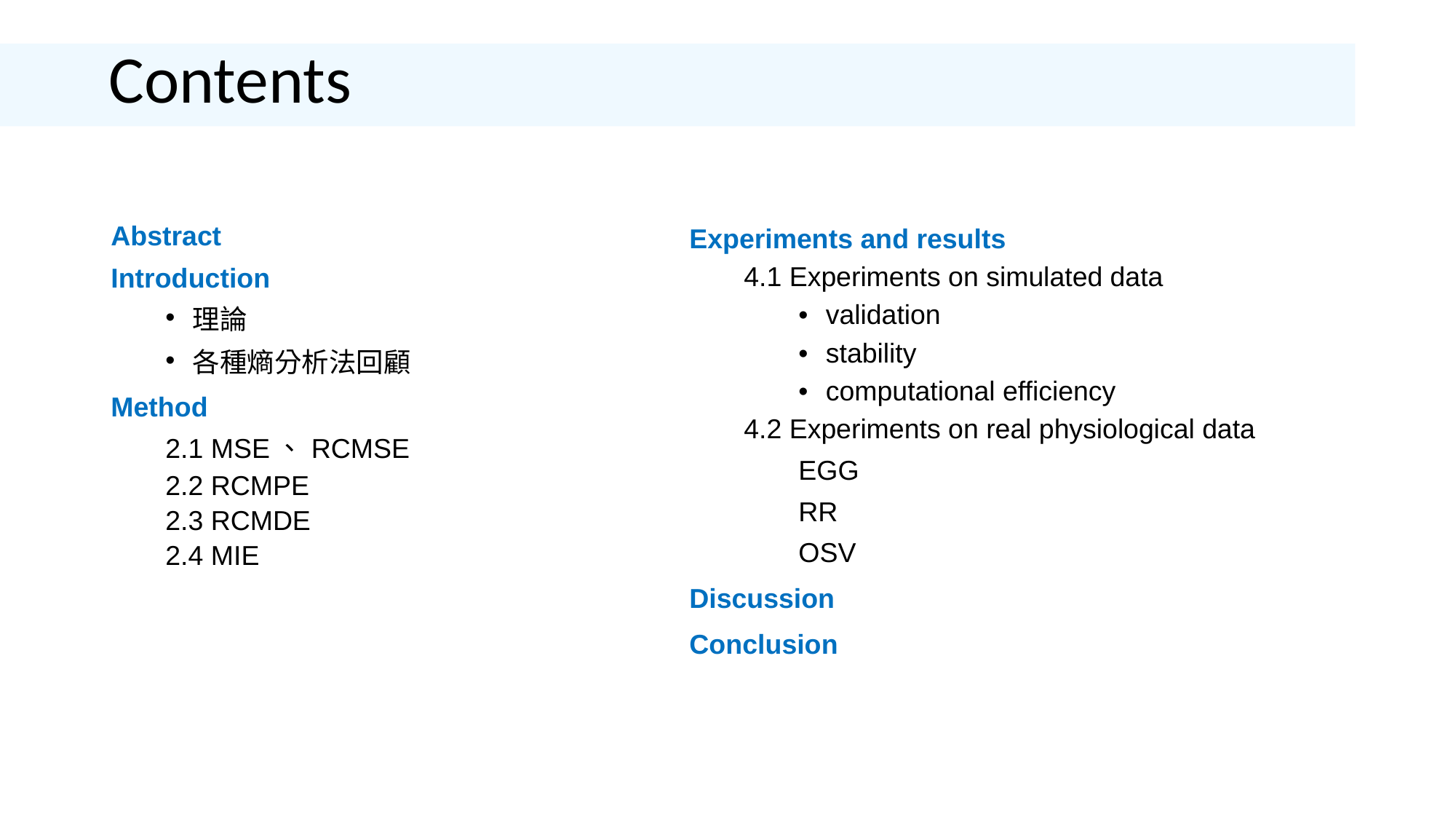

# Contents
Abstract
Introduction
理論
各種熵分析法回顧
Method
2.1 MSE、RCMSE
2.2 RCMPE
2.3 RCMDE
2.4 MIE

Experiments and results
4.1 Experiments on simulated data
validation
stability
computational efficiency
4.2 Experiments on real physiological data
EGG
RR
OSV
Discussion
Conclusion